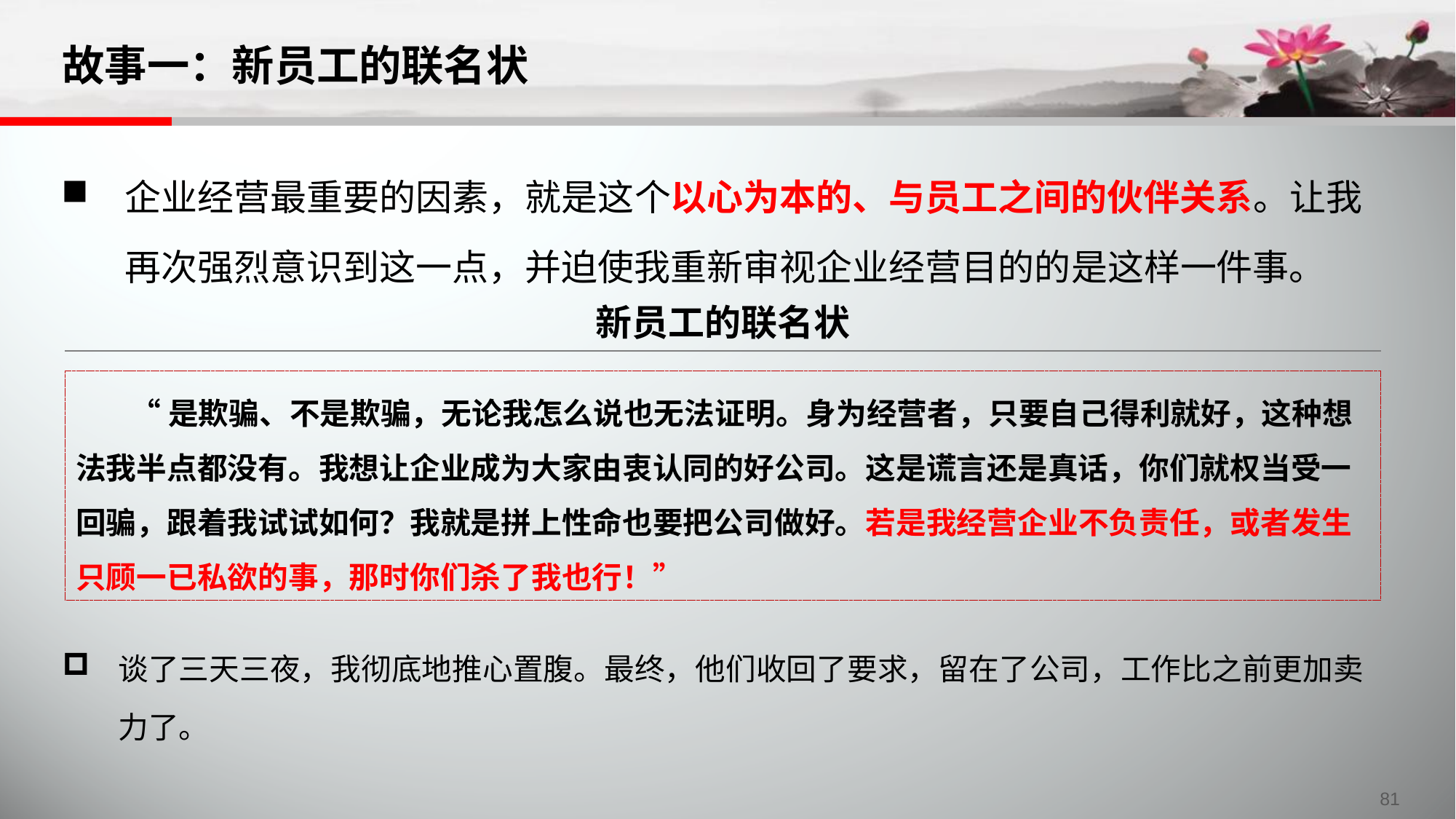

# 故事一：新员工的联名状
企业经营最重要的因素，就是这个以心为本的、与员工之间的伙伴关系。让我再次强烈意识到这一点，并迫使我重新审视企业经营目的的是这样一件事。
新员工的联名状
“是欺骗、不是欺骗，无论我怎么说也无法证明。身为经营者，只要自己得利就好，这种想法我半点都没有。我想让企业成为大家由衷认同的好公司。这是谎言还是真话，你们就权当受一回骗，跟着我试试如何？我就是拼上性命也要把公司做好。若是我经营企业不负责任，或者发生只顾一已私欲的事，那时你们杀了我也行！”
谈了三天三夜，我彻底地推心置腹。最终，他们收回了要求，留在了公司，工作比之前更加卖力了。
81